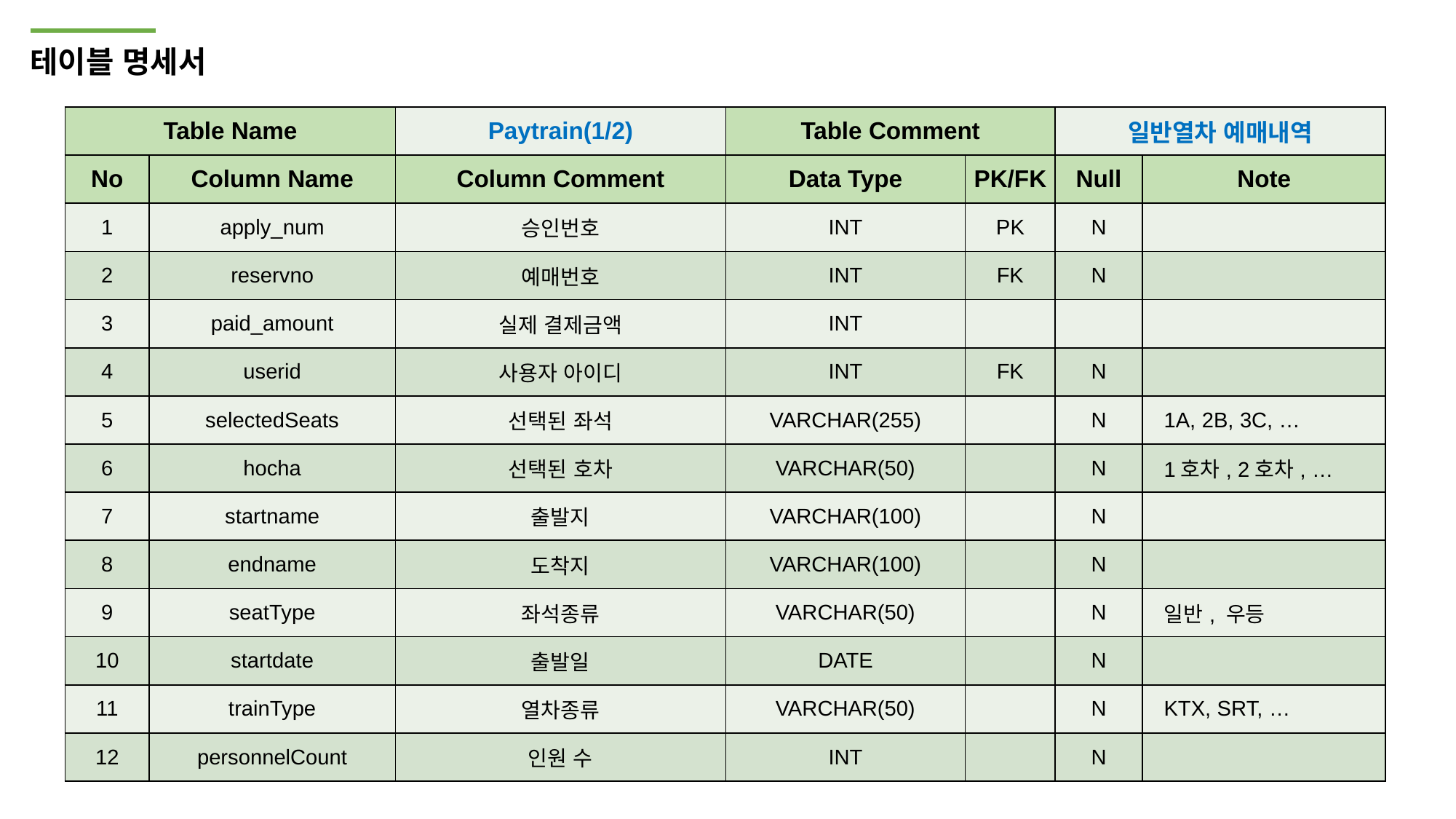

테이블 명세서
| Table Name |  | Paytrain(1/2) | Table Comment |  | 일반열차 예매내역 |  |
| --- | --- | --- | --- | --- | --- | --- |
| No | Column Name | Column Comment | Data Type | PK/FK | Null | Note |
| 1 | apply\_num | 승인번호 | INT | PK | N |  |
| 2 | reservno | 예매번호 | INT | FK | N |  |
| 3 | paid\_amount | 실제 결제금액 | INT |  |  |  |
| 4 | userid | 사용자 아이디 | INT | FK | N |  |
| 5 | selectedSeats | 선택된 좌석 | VARCHAR(255) |  | N | 1A, 2B, 3C, … |
| 6 | hocha | 선택된 호차 | VARCHAR(50) |  | N | 1호차, 2호차, … |
| 7 | startname | 출발지 | VARCHAR(100) |  | N |  |
| 8 | endname | 도착지 | VARCHAR(100) |  | N |  |
| 9 | seatType | 좌석종류 | VARCHAR(50) |  | N | 일반, 우등 |
| 10 | startdate | 출발일 | DATE |  | N |  |
| 11 | trainType | 열차종류 | VARCHAR(50) |  | N | KTX, SRT, … |
| 12 | personnelCount | 인원 수 | INT |  | N |  |